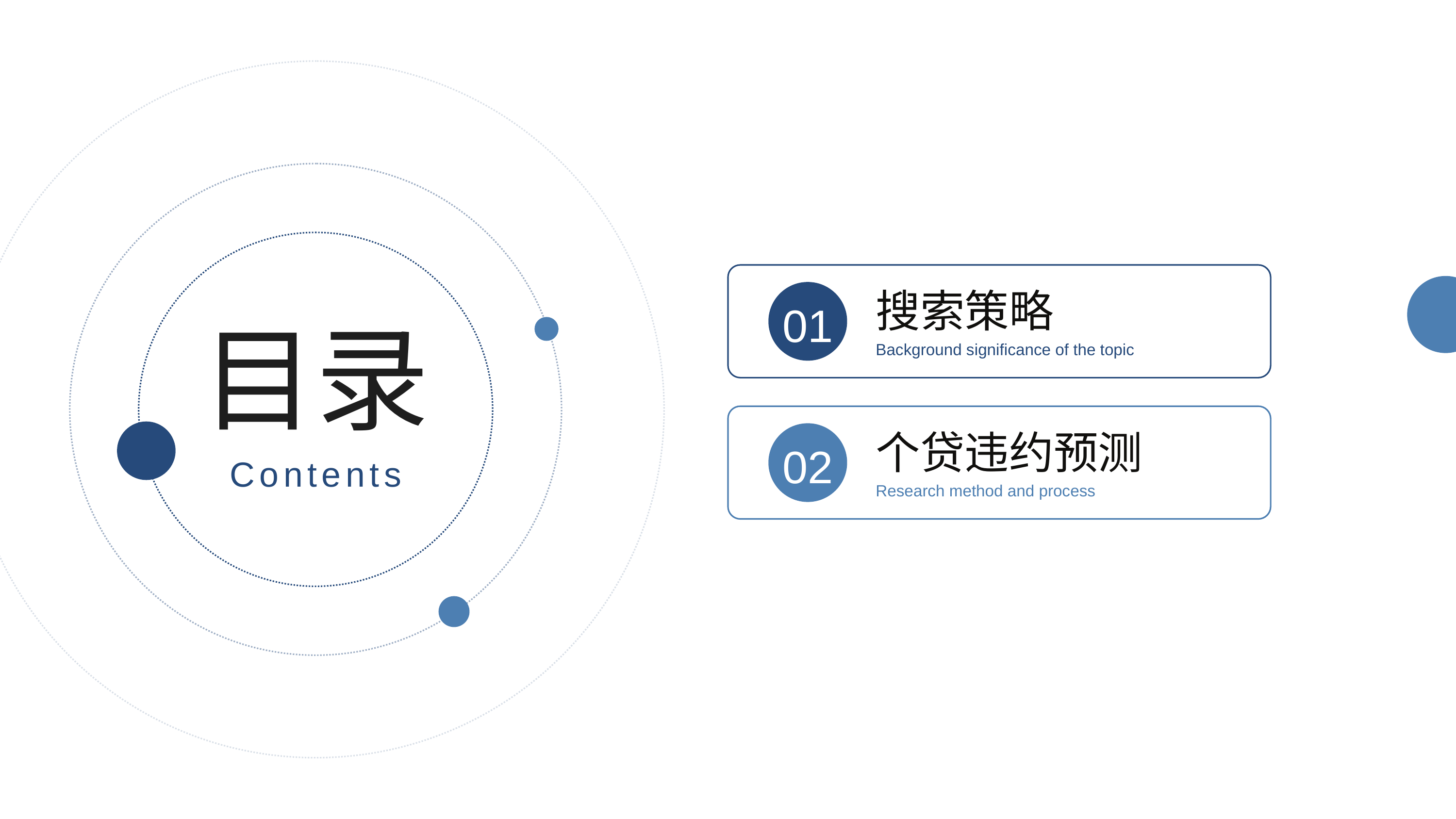

搜索策略
01
目录

Background significance of the topic

个贷违约预测
02
Contents
Research method and process